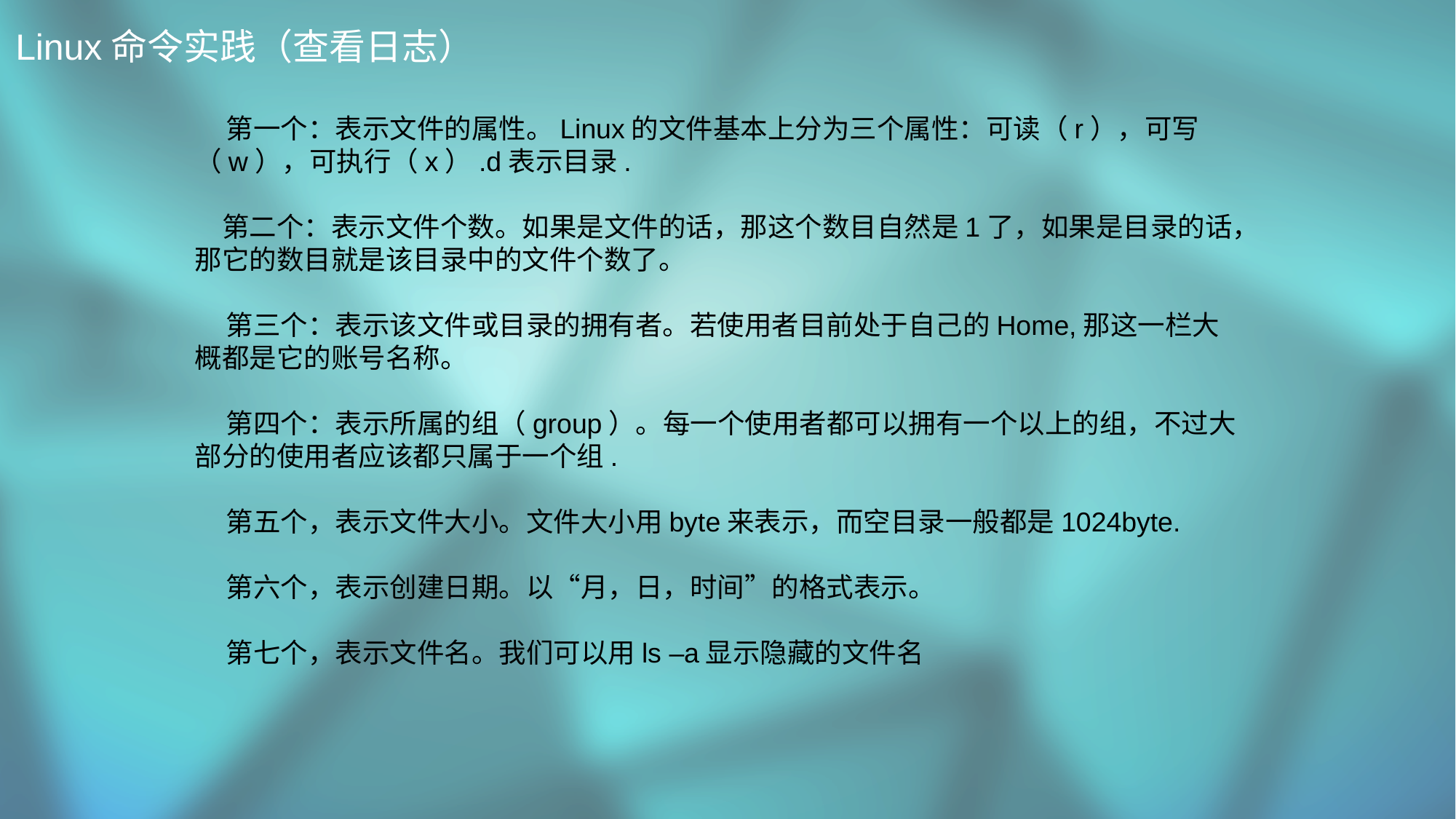

Linux命令实践（查看日志）
    第一个：表示文件的属性。Linux的文件基本上分为三个属性：可读（r），可写（w），可执行（x）.d表示目录.

　第二个：表示文件个数。如果是文件的话，那这个数目自然是1了，如果是目录的话，那它的数目就是该目录中的文件个数了。

    第三个：表示该文件或目录的拥有者。若使用者目前处于自己的Home,那这一栏大概都是它的账号名称。

    第四个：表示所属的组（group）。每一个使用者都可以拥有一个以上的组，不过大部分的使用者应该都只属于一个组.

    第五个，表示文件大小。文件大小用byte来表示，而空目录一般都是1024byte.

    第六个，表示创建日期。以“月，日，时间”的格式表示。

    第七个，表示文件名。我们可以用ls –a显示隐藏的文件名